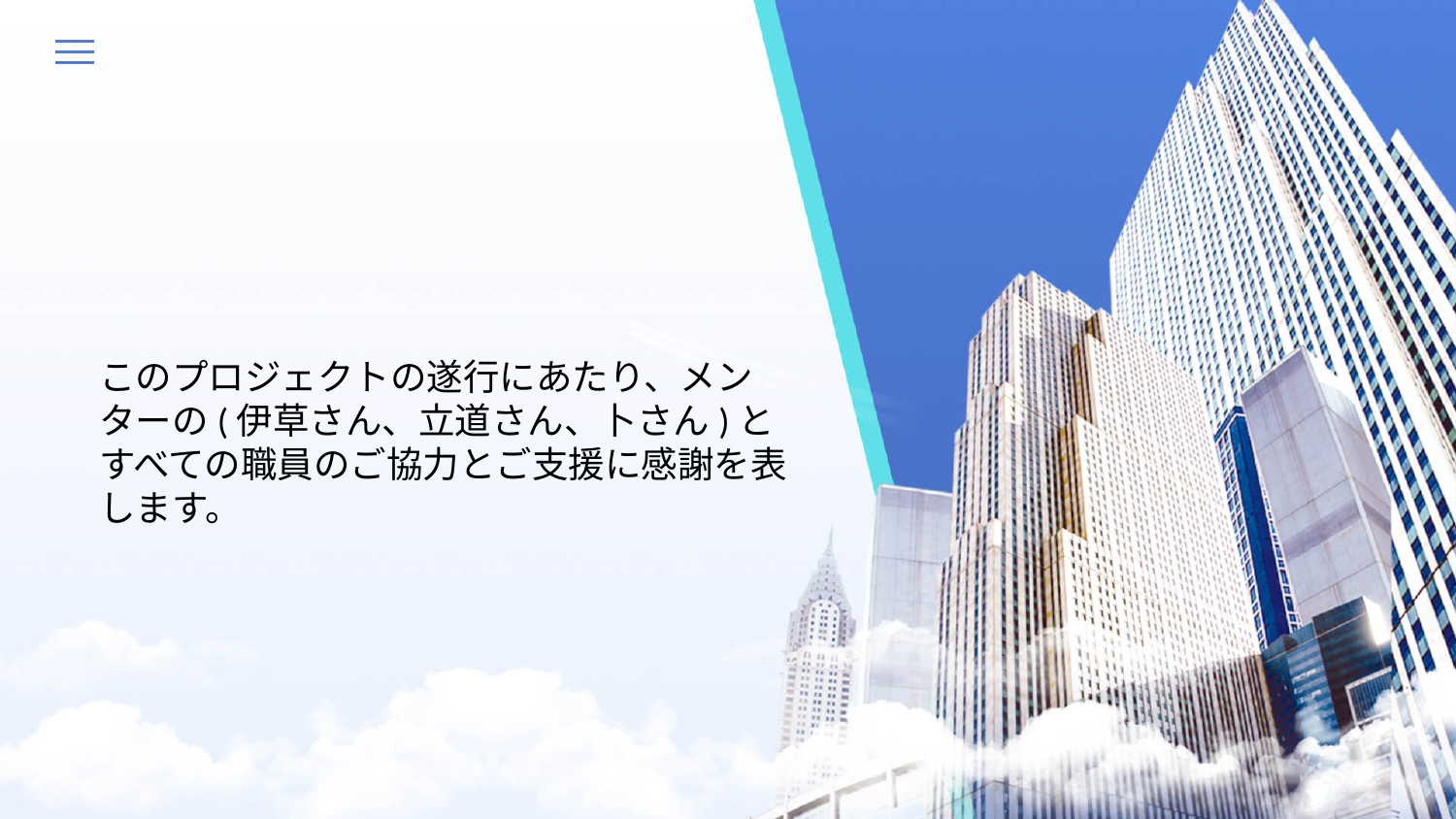

このプロジェクトの遂行にあたり、メンターの(伊草さん、立道さん、卜さん)とすべての職員のご協力とご支援に感謝を表します。